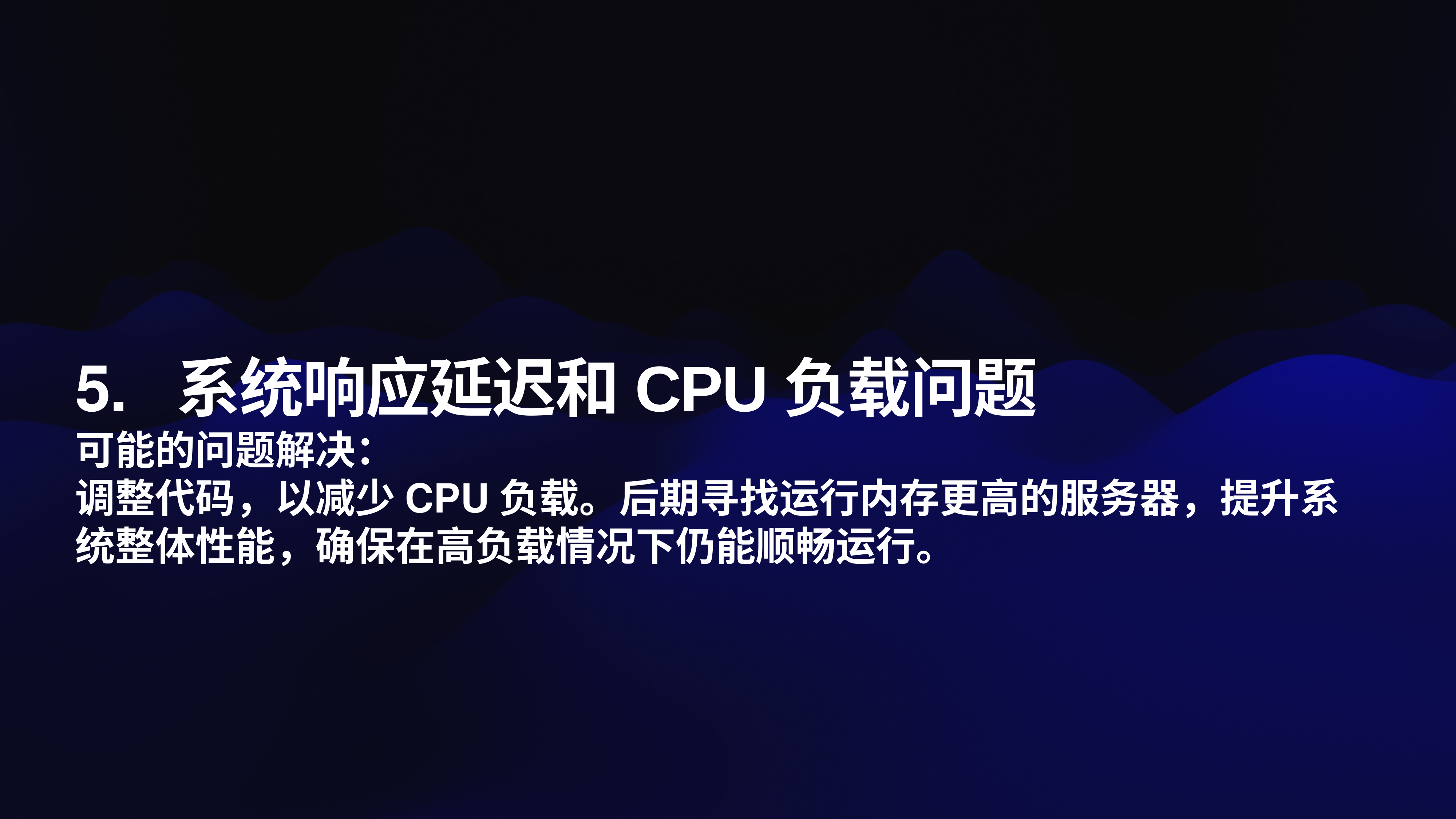

# 5.  系统响应延迟和CPU负载问题
可能的问题解决：
调整代码，以减少CPU负载。后期寻找运行内存更高的服务器，提升系统整体性能，确保在高负载情况下仍能顺畅运行。